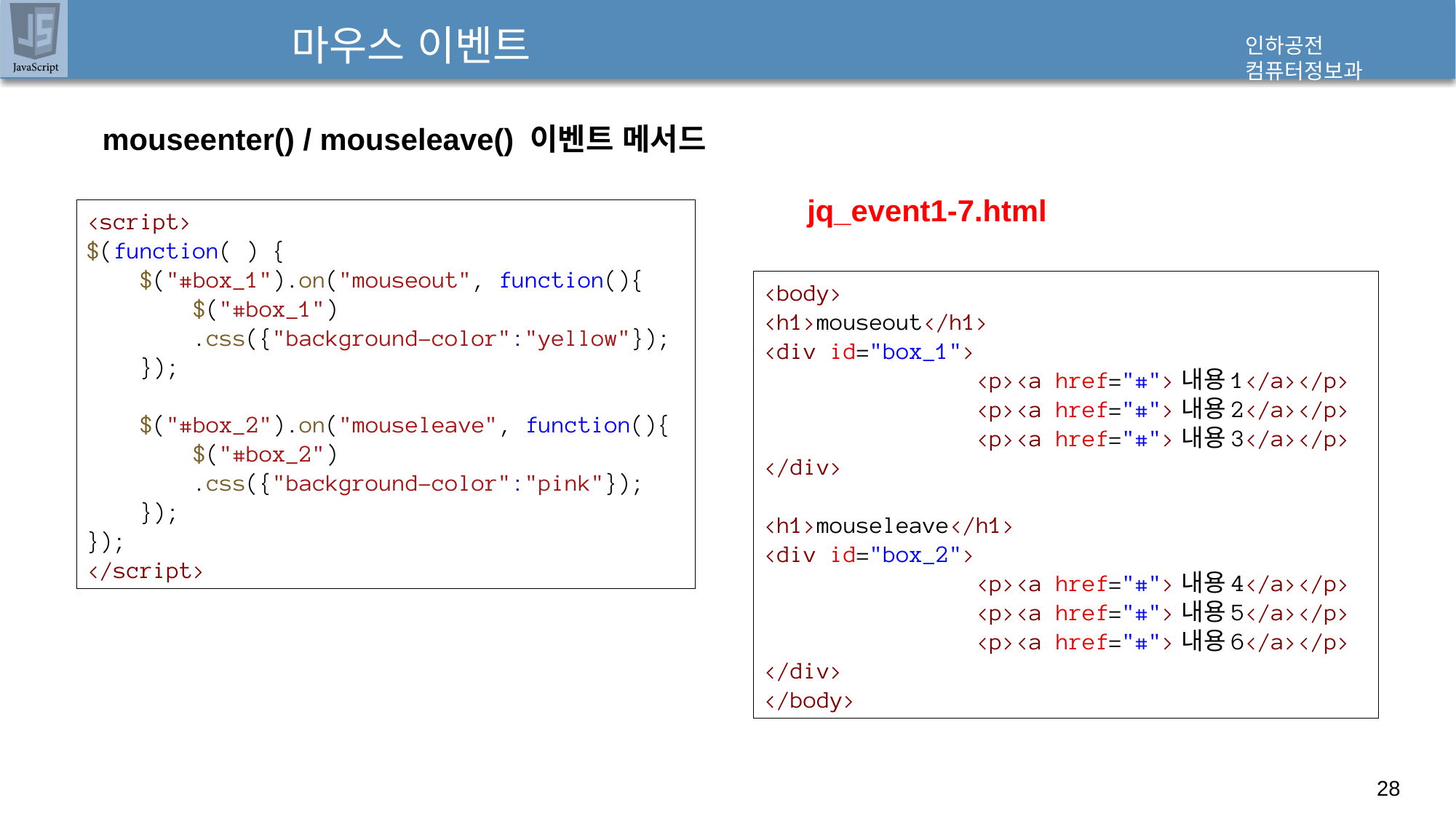

# 마우스 이벤트
mouseenter() / mouseleave() 이벤트 메서드
jq_event1-7.html
<script>
$(function( ) {
    $("#box_1").on("mouseout", function(){
        $("#box_1")
        .css({"background-color":"yellow"});
    });

    $("#box_2").on("mouseleave", function(){
        $("#box_2")
        .css({"background-color":"pink"});
    });
});
</script>
<body>
<h1>mouseout</h1>
<div id="box_1">
                <p><a href="#">내용1</a></p>
                <p><a href="#">내용2</a></p>
                <p><a href="#">내용3</a></p>
</div>
<h1>mouseleave</h1>
<div id="box_2">
                <p><a href="#">내용4</a></p>
                <p><a href="#">내용5</a></p>
                <p><a href="#">내용6</a></p>
</div>
</body>